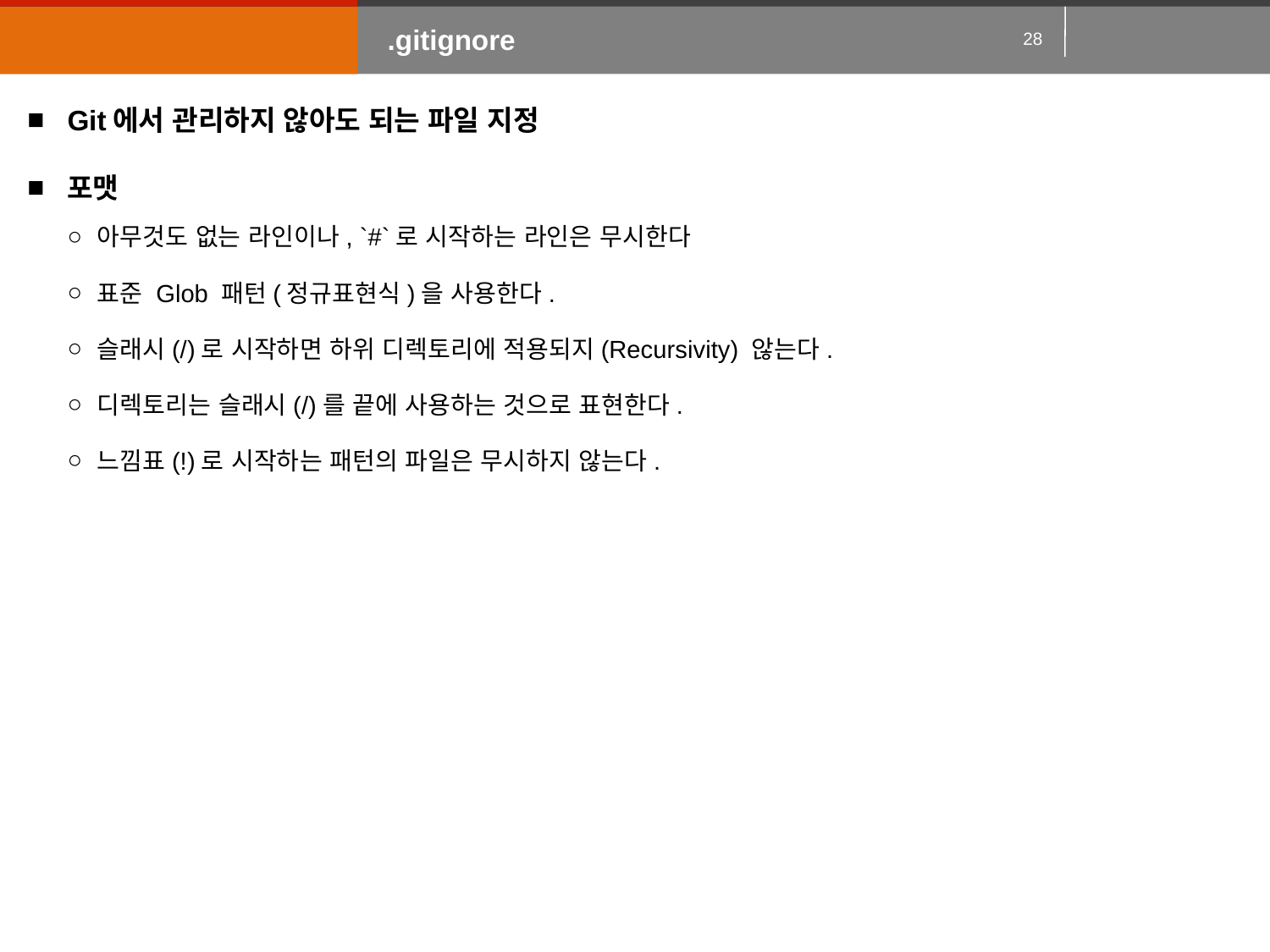

.gitignore
Git에서 관리하지 않아도 되는 파일 지정

포맷
아무것도 없는 라인이나, `#`로 시작하는 라인은 무시한다
표준 Glob 패턴(정규표현식)을 사용한다.
슬래시(/)로 시작하면 하위 디렉토리에 적용되지(Recursivity) 않는다.
디렉토리는 슬래시(/)를 끝에 사용하는 것으로 표현한다.
느낌표(!)로 시작하는 패턴의 파일은 무시하지 않는다.